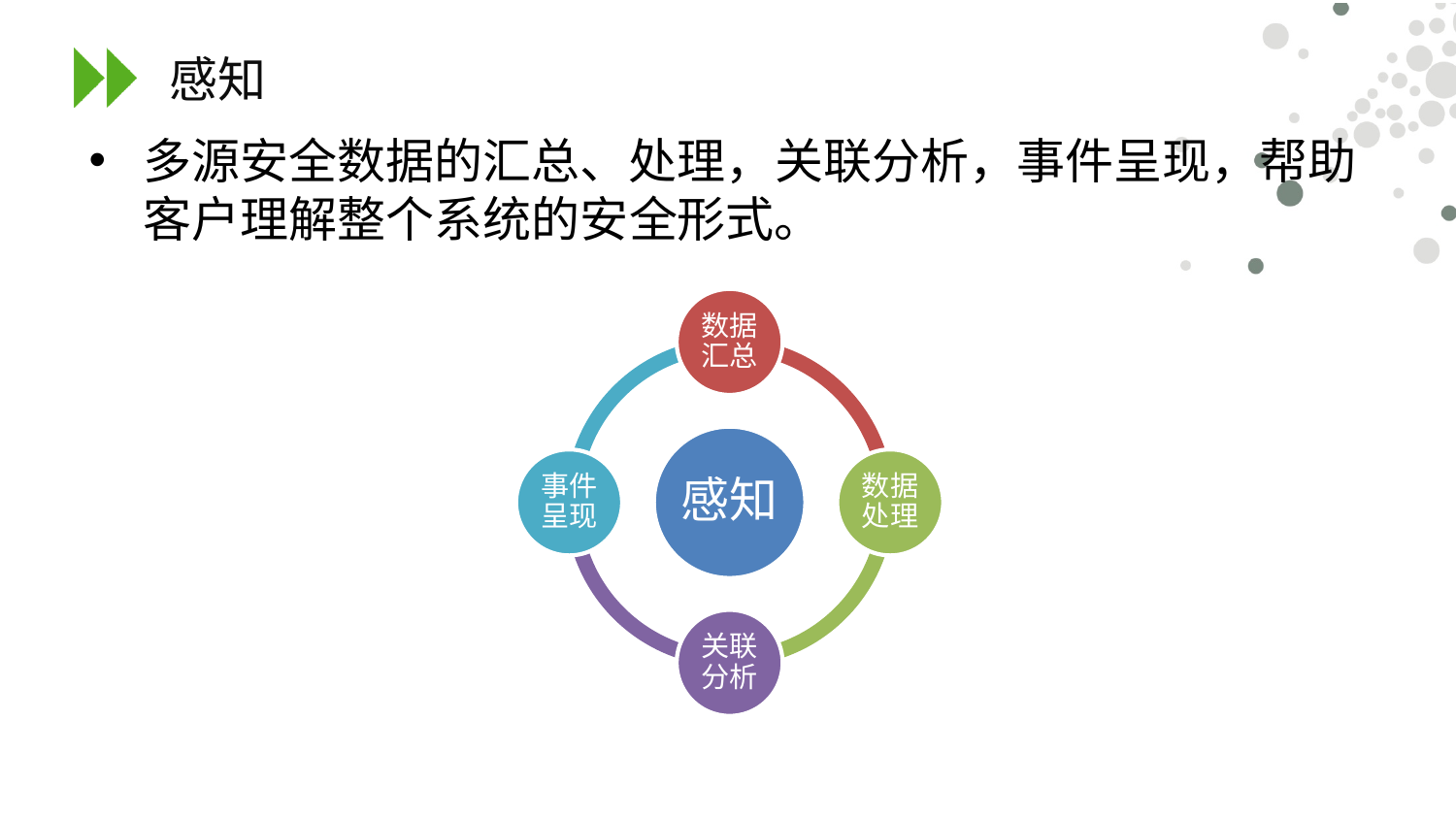

# 感知
多源安全数据的汇总、处理，关联分析，事件呈现，帮助客户理解整个系统的安全形式。

感知
数据汇总
数据处理
关联分析
事件呈现